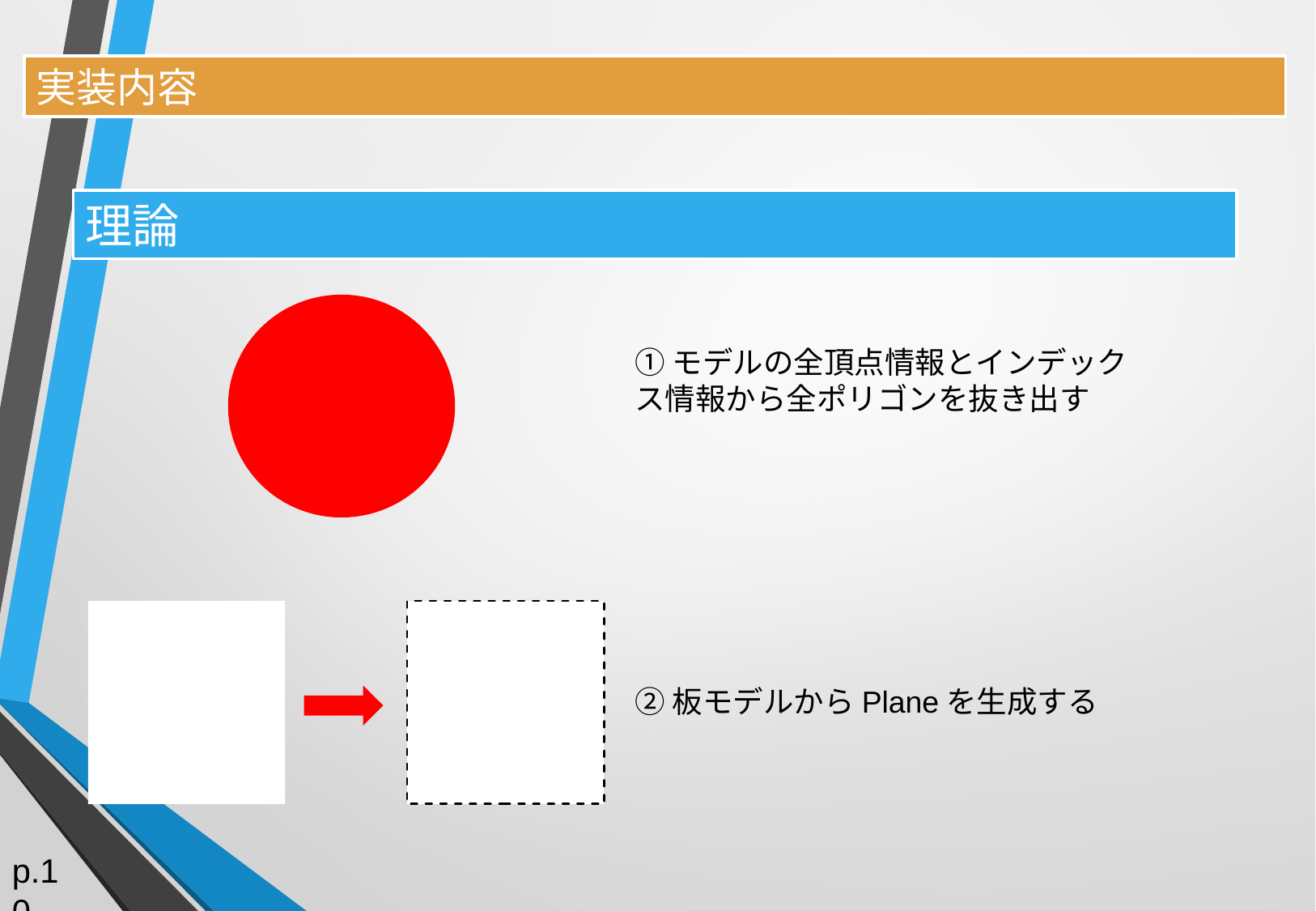

実装内容
理論

①モデルの全頂点情報とインデックス情報から全ポリゴンを抜き出す

②板モデルからPlaneを生成する

p.10